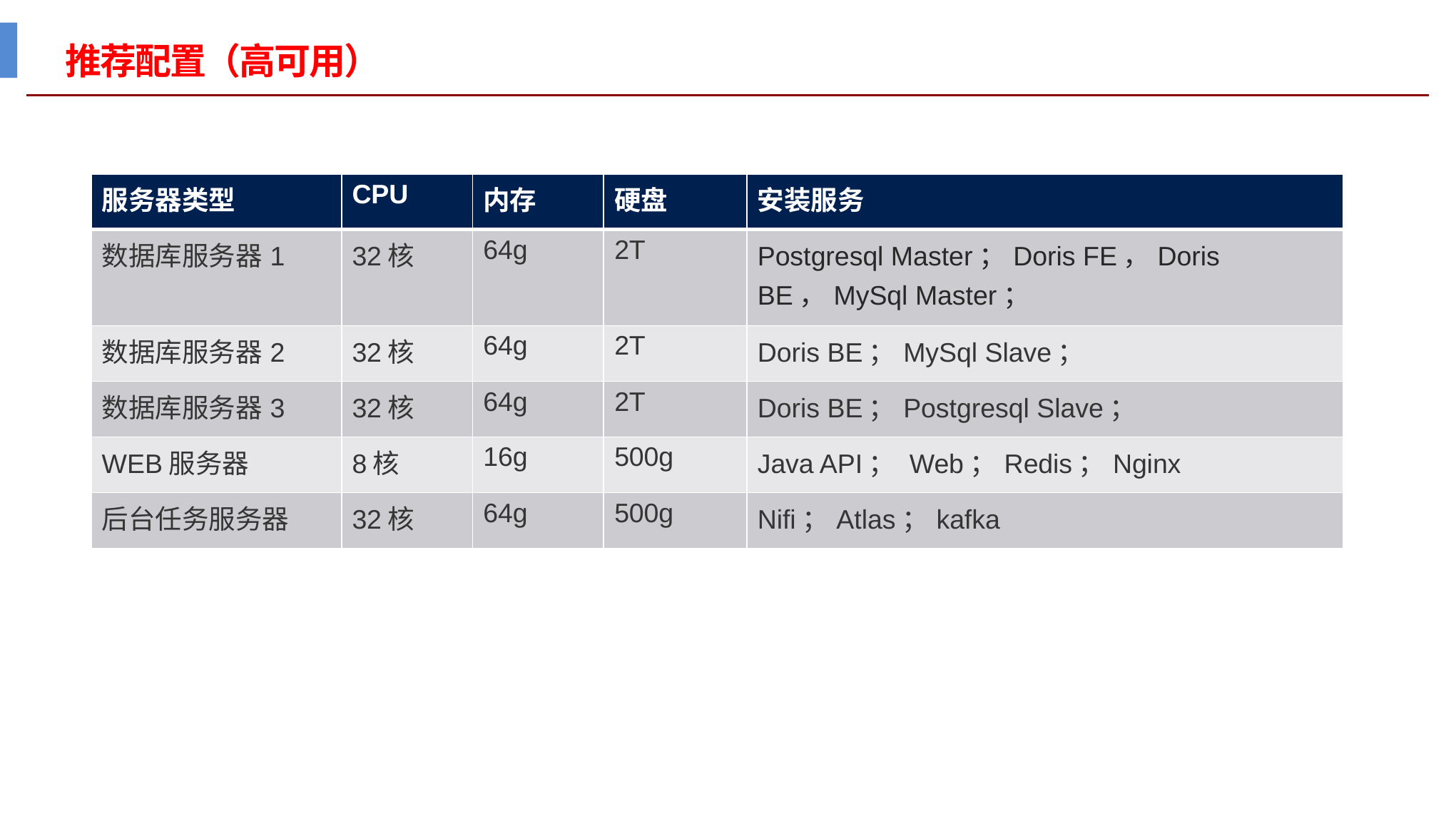

# 推荐配置（高可用）

| 服务器类型 | CPU | 内存 | 硬盘 | 安装服务 |
| --- | --- | --- | --- | --- |
| 数据库服务器1 | 32核 | 64g | 2T | Postgresql Master；Doris FE，Doris BE，MySql Master； |
| 数据库服务器2 | 32核 | 64g | 2T | Doris BE；MySql Slave； |
| 数据库服务器3 | 32核 | 64g | 2T | Doris BE；Postgresql Slave； |
| WEB服务器 | 8核 | 16g | 500g | Java API； Web；Redis；Nginx |
| 后台任务服务器 | 32核 | 64g | 500g | Nifi；Atlas；kafka |